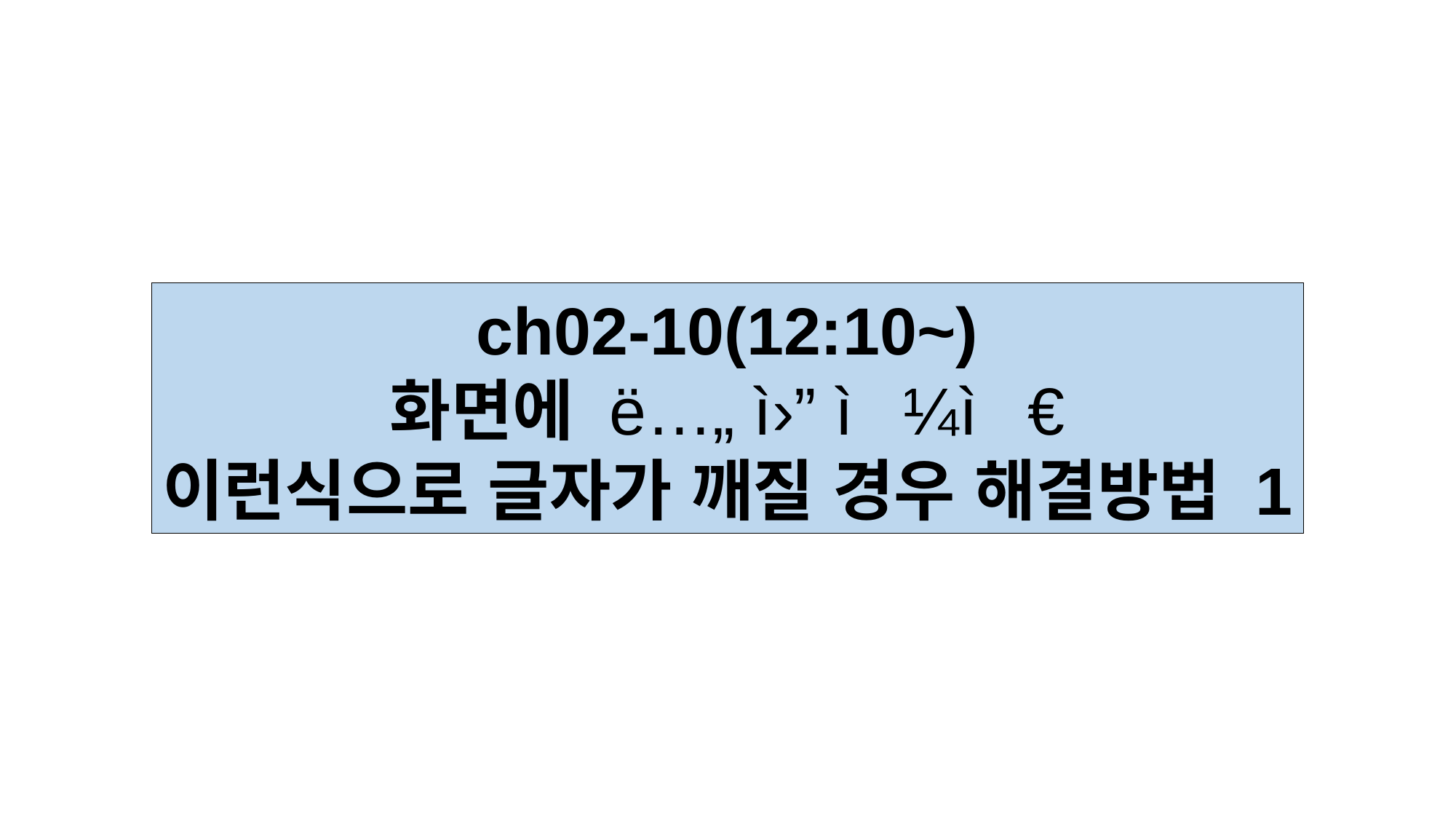

ch02-10(12:10~)
화면에 ë…„ ì›” ì¼ì€
이런식으로 글자가 깨질 경우 해결방법 1